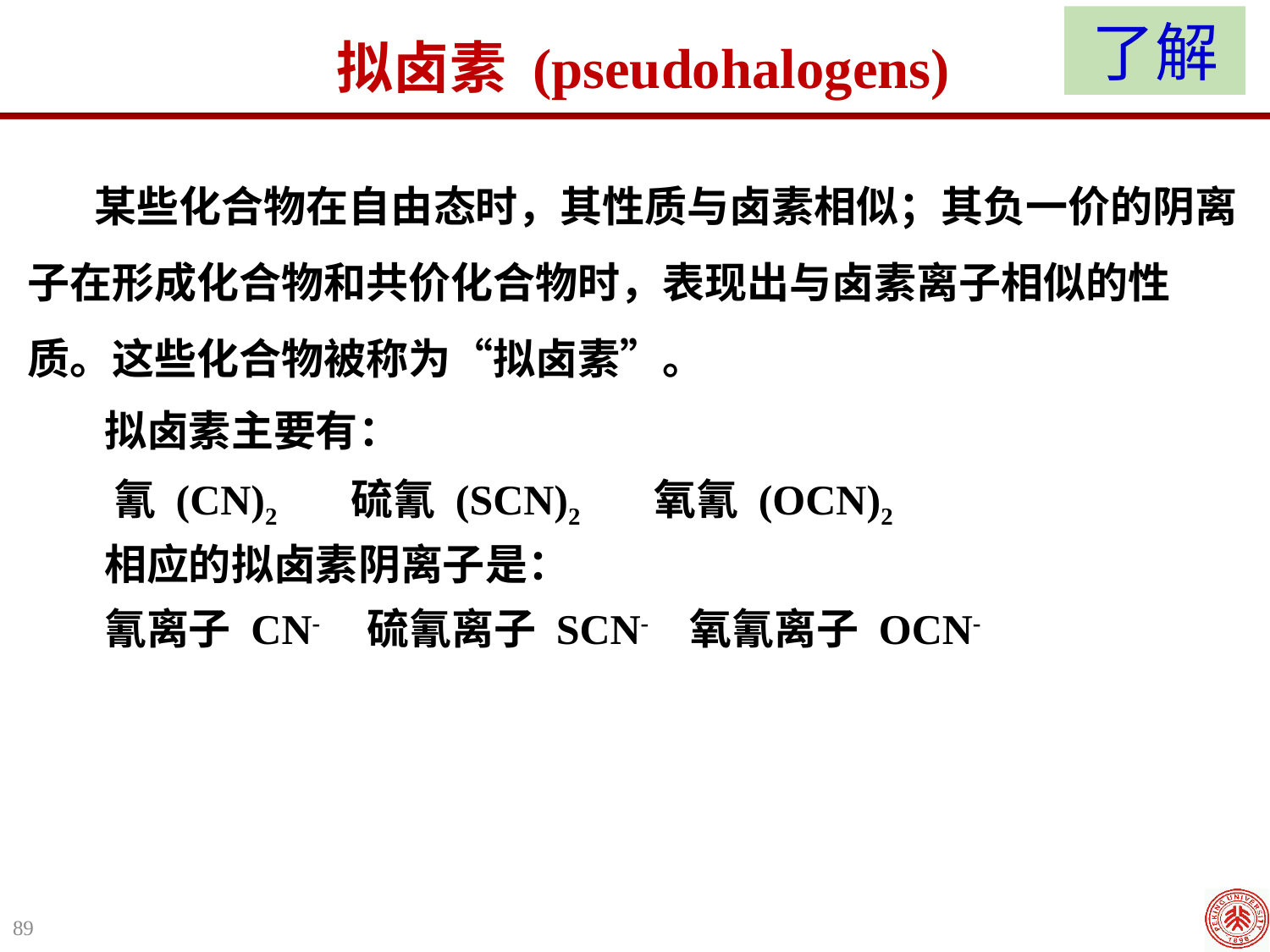

了解
拟卤素 (pseudohalogens)

      某些化合物在自由态时，其性质与卤素相似；其负一价的阴离子在形成化合物和共价化合物时，表现出与卤素离子相似的性质。这些化合物被称为“拟卤素”。
       拟卤素主要有：
        氰 (CN)2      硫氰 (SCN)2      氧氰 (OCN)2
       相应的拟卤素阴离子是：
       氰离子 CN-      硫氰离子 SCN-     氧氰离子 OCN-
89